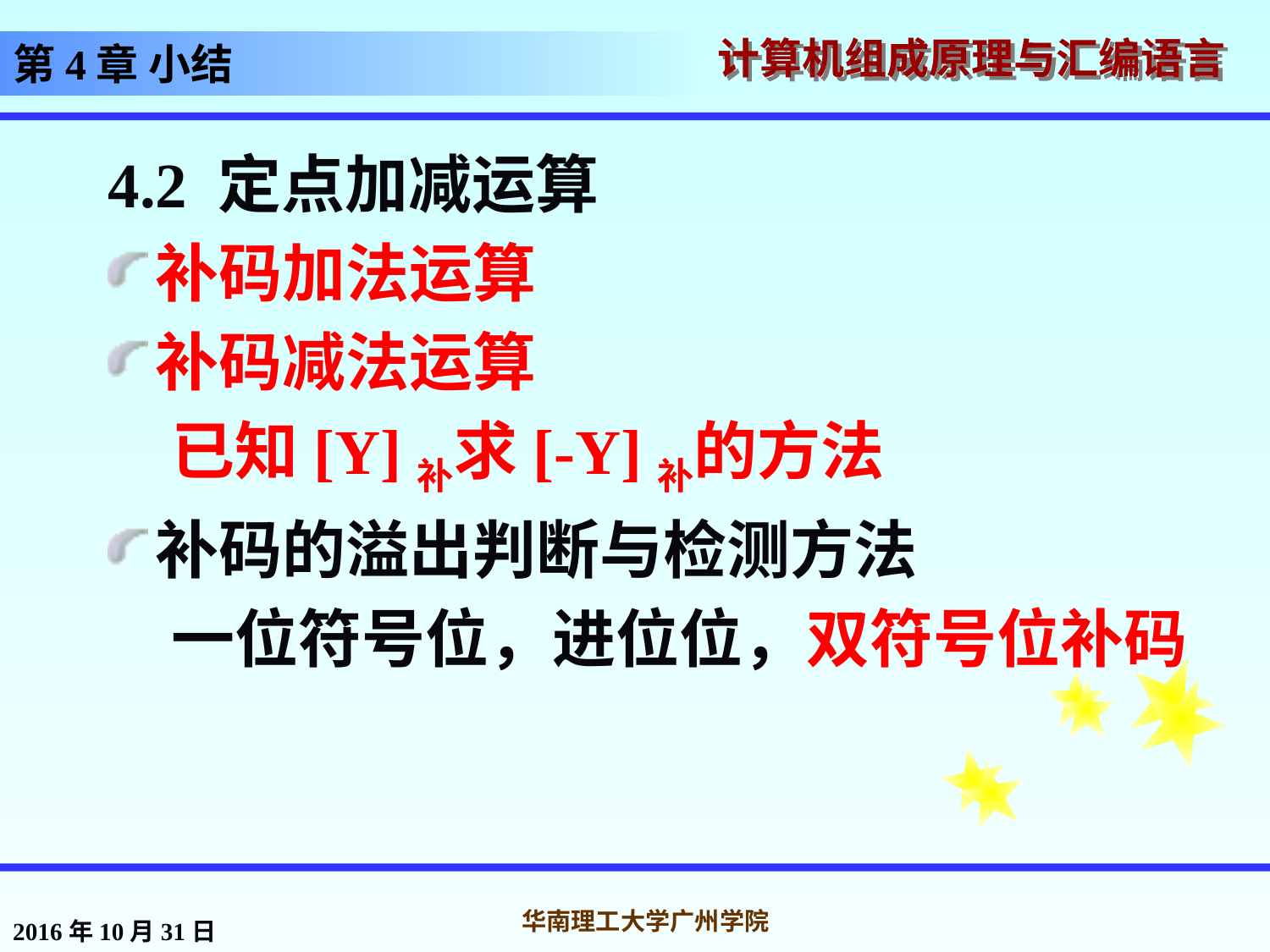

# 第4章 小结
4.2 定点加减运算
补码加法运算
补码减法运算
已知[Y]补求[-Y]补的方法
补码的溢出判断与检测方法
一位符号位，进位位，双符号位补码
2016年10月31日
华南理工大学广州学院